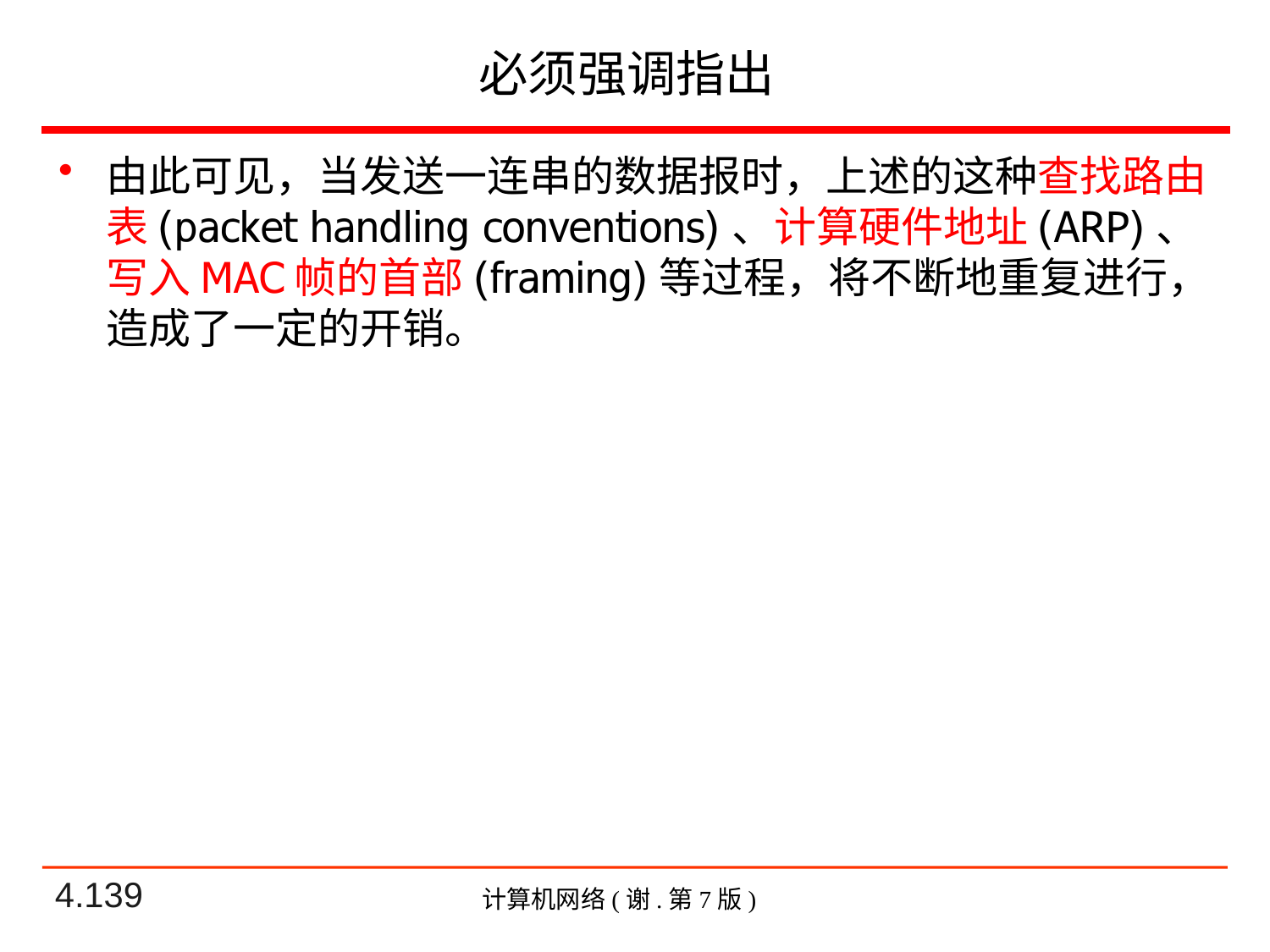

# 必须强调指出
由此可见，当发送一连串的数据报时，上述的这种查找路由表(packet handling conventions)、计算硬件地址(ARP)、写入MAC帧的首部(framing)等过程，将不断地重复进行，造成了一定的开销。